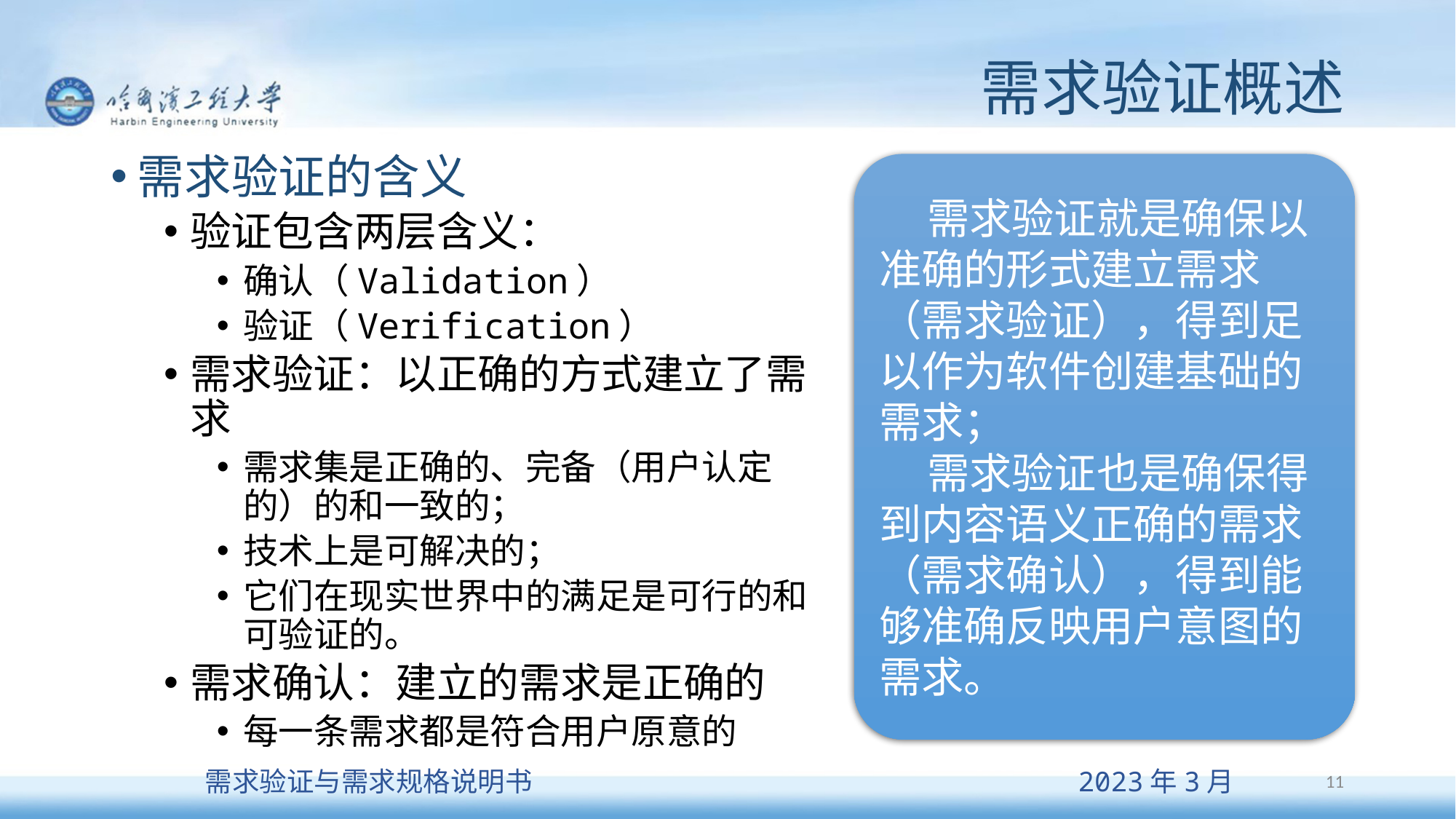

# 需求验证概述
需求验证的含义
验证包含两层含义：
确认（Validation）
验证（Verification）
需求验证：以正确的方式建立了需求
需求集是正确的、完备（用户认定的）的和一致的；
技术上是可解决的；
它们在现实世界中的满足是可行的和可验证的。
需求确认：建立的需求是正确的
每一条需求都是符合用户原意的

    需求验证就是确保以准确的形式建立需求（需求验证），得到足以作为软件创建基础的需求；
    需求验证也是确保得到内容语义正确的需求（需求确认），得到能够准确反映用户意图的需求。
11